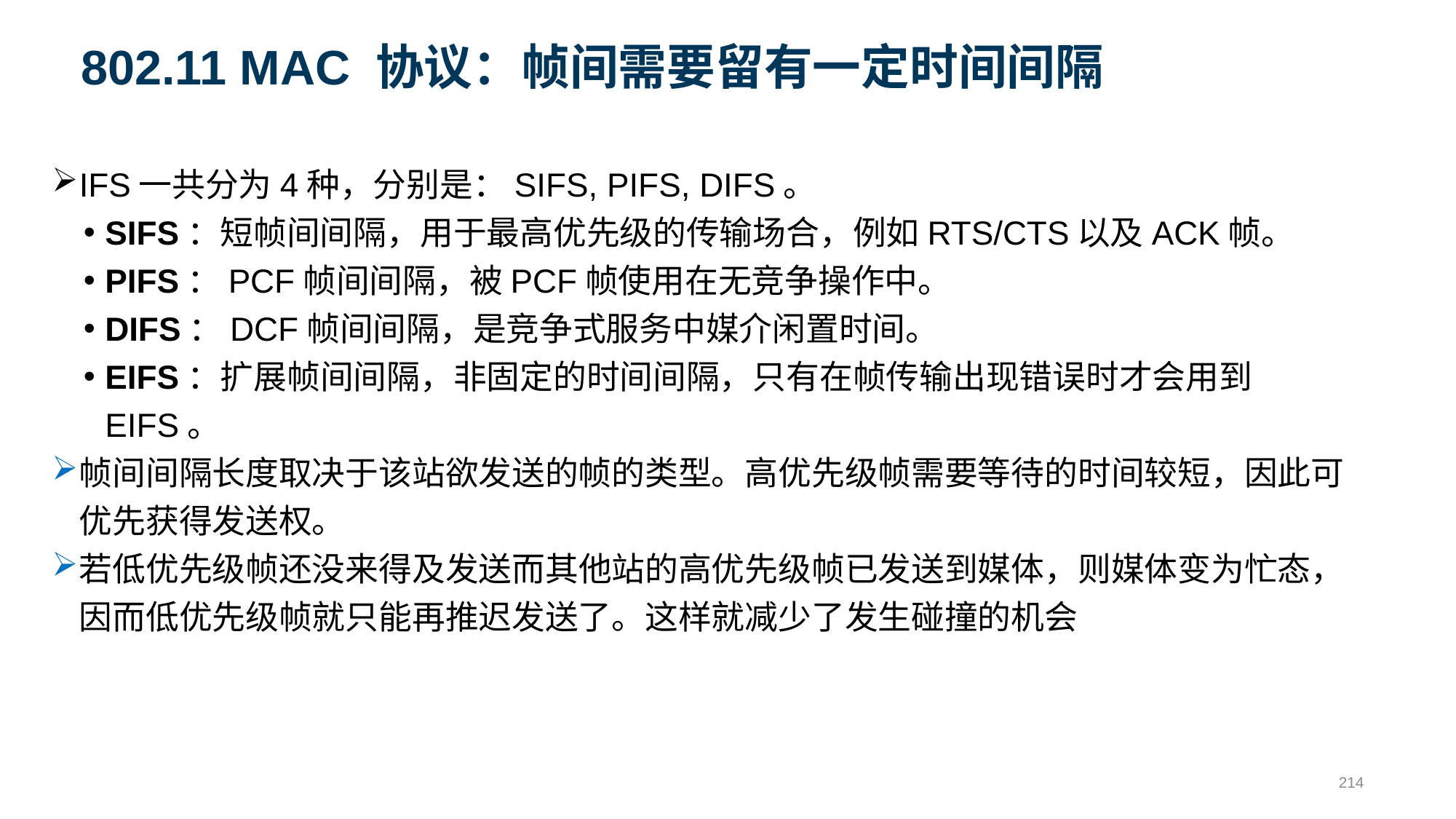

# 802.11 MAC 协议：帧间需要留有一定时间间隔
IFS一共分为4种，分别是：SIFS, PIFS, DIFS。
SIFS：短帧间间隔，用于最高优先级的传输场合，例如RTS/CTS以及ACK帧。
PIFS：PCF帧间间隔，被PCF帧使用在无竞争操作中。
DIFS：DCF帧间间隔，是竞争式服务中媒介闲置时间。
EIFS：扩展帧间间隔，非固定的时间间隔，只有在帧传输出现错误时才会用到EIFS。
帧间间隔长度取决于该站欲发送的帧的类型。高优先级帧需要等待的时间较短，因此可优先获得发送权。
若低优先级帧还没来得及发送而其他站的高优先级帧已发送到媒体，则媒体变为忙态，因而低优先级帧就只能再推迟发送了。这样就减少了发生碰撞的机会

214